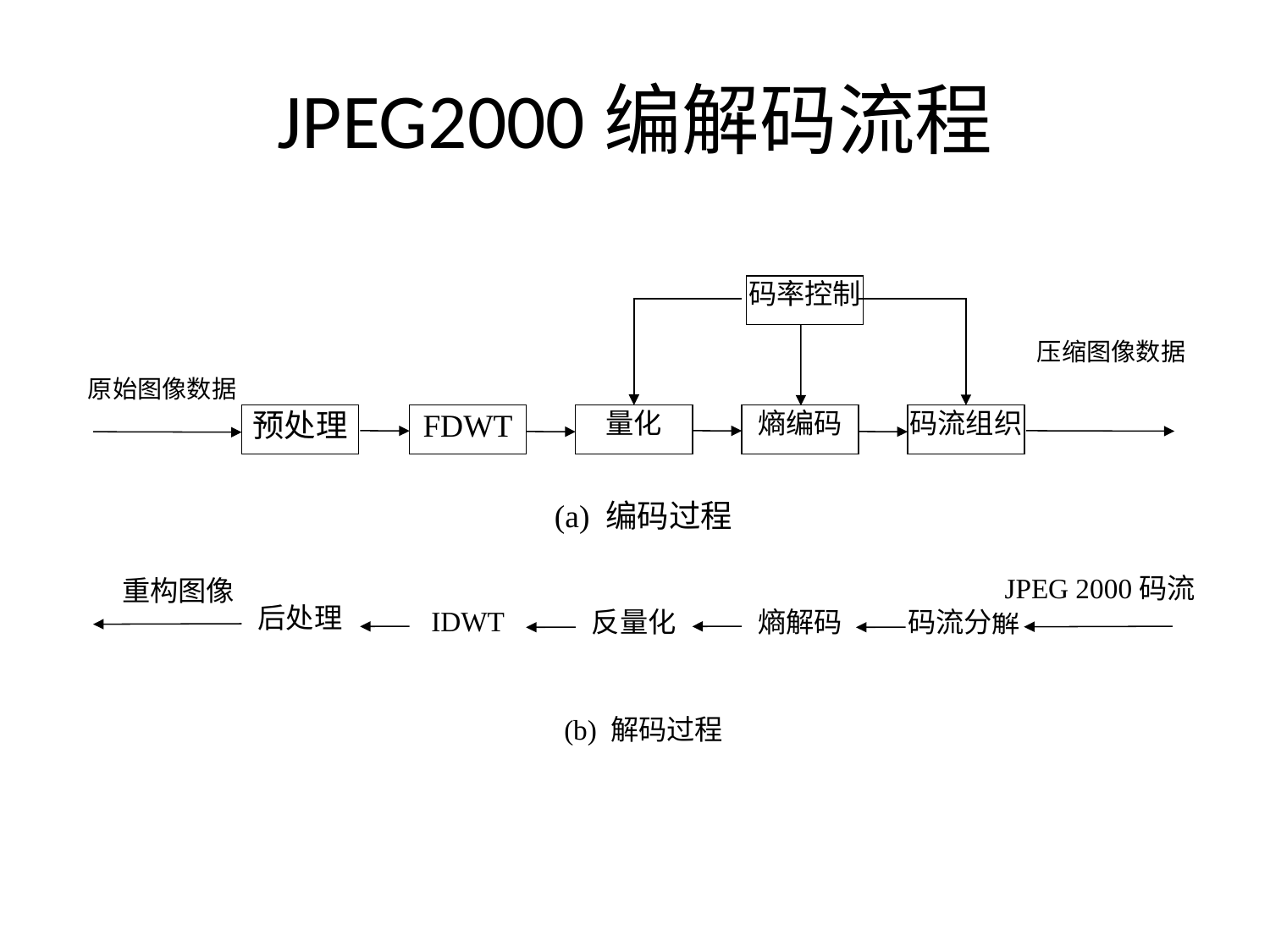

# JPEG2000编解码流程

码率控制

压缩图像数据
原始图像数据
预处理
FDWT
量化
熵编码
码流组织

(a) 编码过程
JPEG 2000码流
重构图像
后处理
IDWT
反量化
熵解码
码流分解

(b) 解码过程